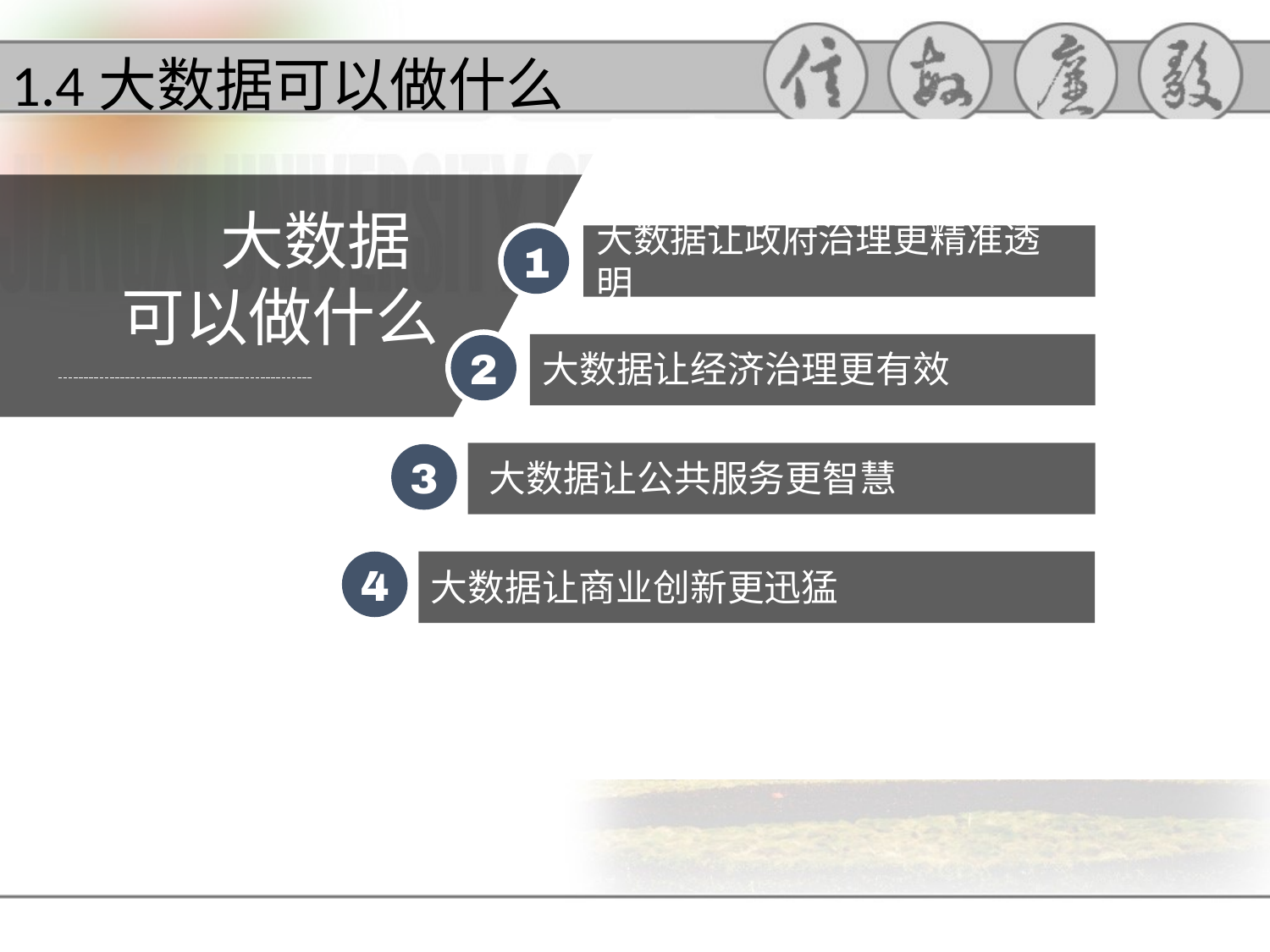

1.4大数据可以做什么

    大数据
可以做什么

大数据让政府治理更精准透明

1

大数据让经济治理更有效

2

大数据让公共服务更智慧

3

大数据让商业创新更迅猛
4